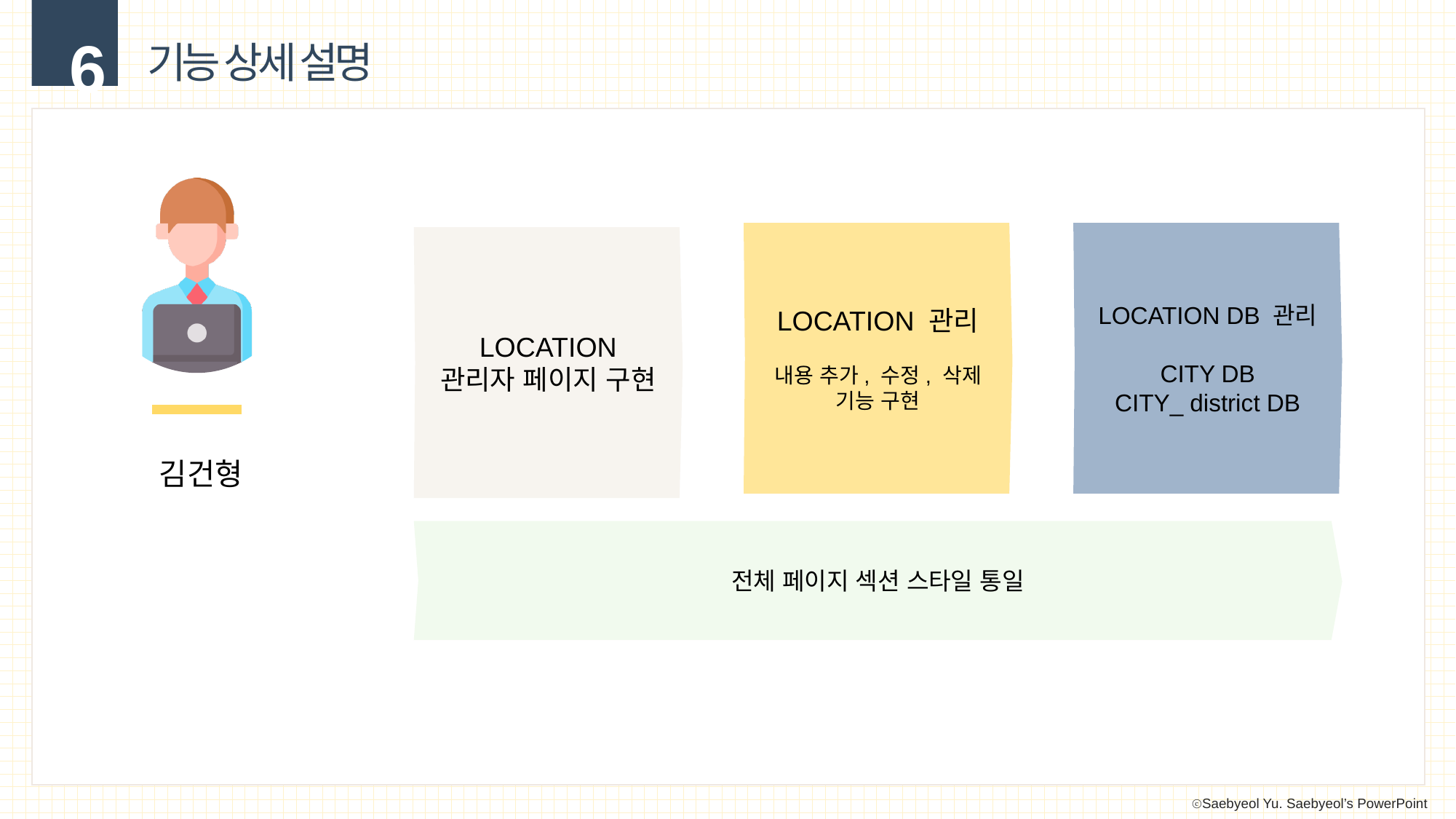

6
기능 상세 설명

LOCATION 관리

내용 추가, 수정, 삭제
기능 구현
LOCATION DB 관리

CITY DB
CITY_ district DB
LOCATION
관리자 페이지 구현
김건형
전체 페이지 섹션 스타일 통일